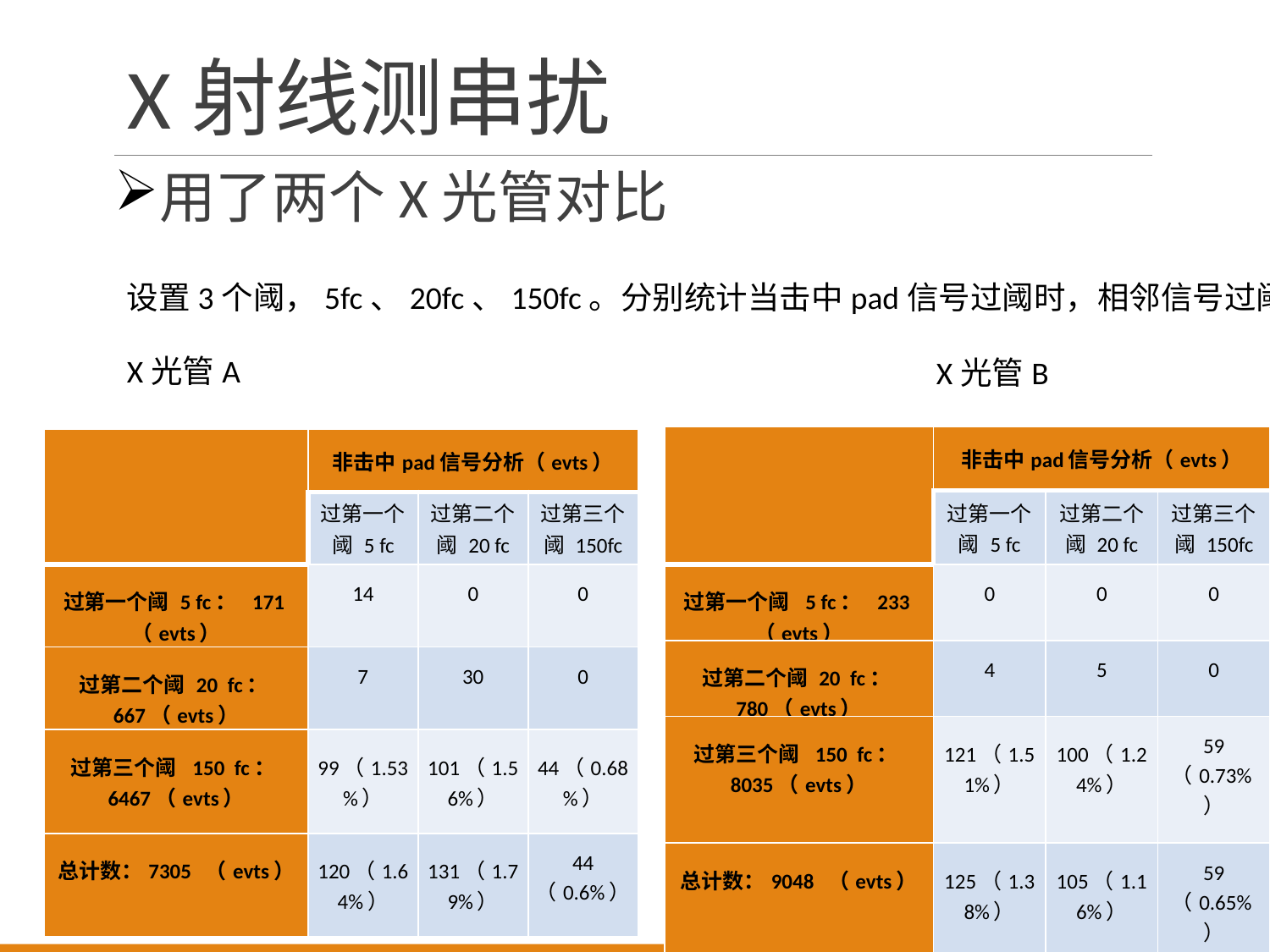

# X射线测串扰
用了两个X光管对比
设置3个阈，5fc、20fc、150fc。分别统计当击中pad信号过阈时，相邻信号过阈情况.
X光管A
X光管B
|  | 非击中pad信号分析（evts） |  |  |
| --- | --- | --- | --- |
|  | 过第一个阈 5 fc | 过第二个阈 20 fc | 过第三个阈 150fc |
| 过第一个阈 5 fc： 233（evts） | 0 | 0 | 0 |
| 过第二个阈 20 fc： 780（evts） | 4 | 5 | 0 |
| 过第三个阈 150 fc：8035（evts） | 121（1.51%） | 100（1.24%） | 59 （0.73%） |
| 总计数：9048 （evts） | 125（1.38%） | 105（1.16%） | 59 （0.65%） |
|  | 非击中pad信号分析（evts） |  |  |
| --- | --- | --- | --- |
|  | 过第一个阈 5 fc | 过第二个阈 20 fc | 过第三个阈 150fc |
| 过第一个阈 5 fc： 171（evts） | 14 | 0 | 0 |
| 过第二个阈 20 fc： 667（evts） | 7 | 30 | 0 |
| 过第三个阈 150 fc：6467（evts） | 99（1.53%） | 101（1.56%） | 44（0.68%） |
| 总计数：7305 （evts） | 120（1.64%） | 131（1.79%） | 44 （0.6%） |